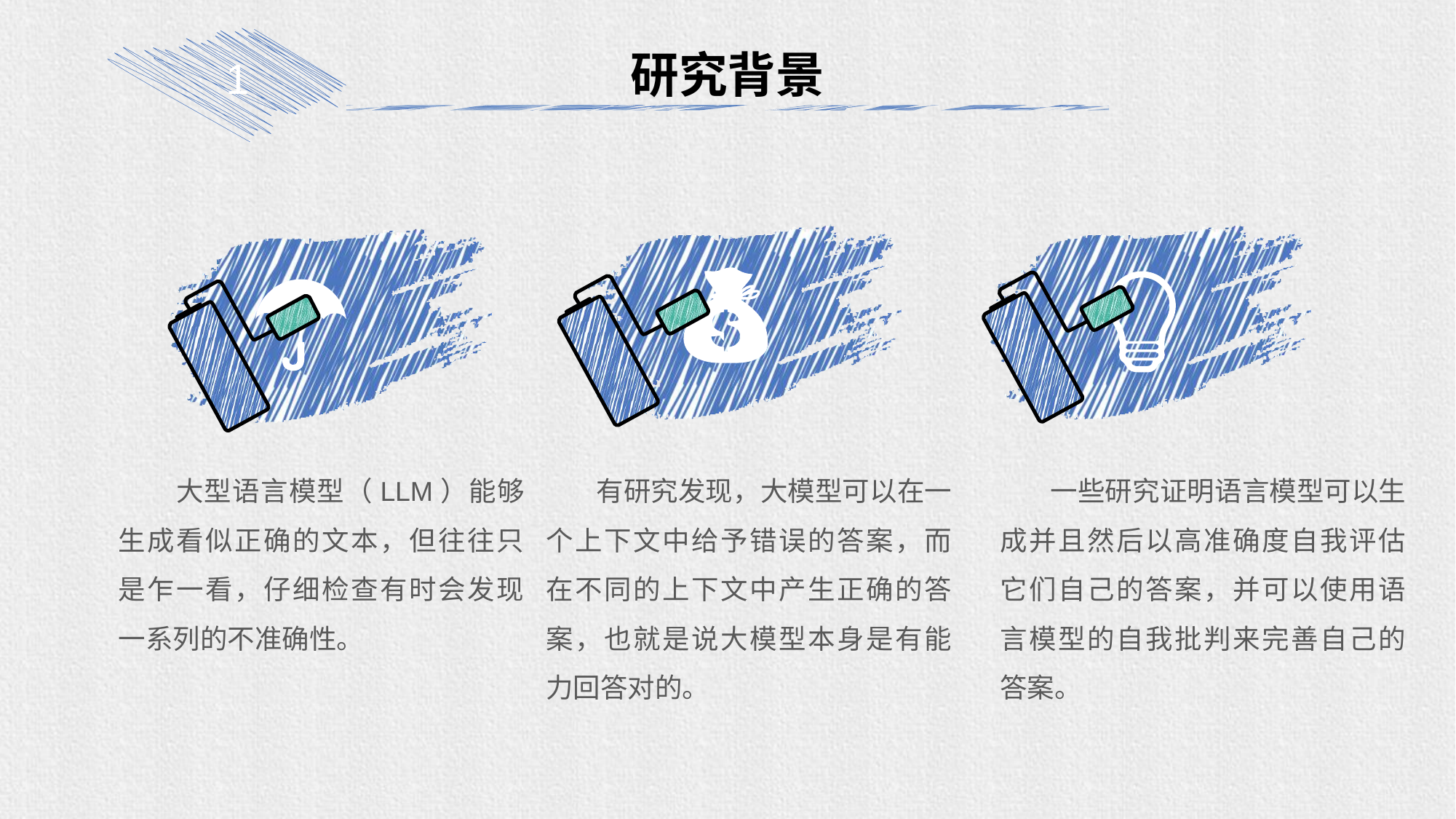

研究背景
1

       大型语言模型（LLM）能够生成看似正确的文本，但往往只是乍一看，仔细检查有时会发现一系列的不准确性。
       有研究发现，大模型可以在一个上下文中给予错误的答案，而在不同的上下文中产生正确的答案，也就是说大模型本身是有能力回答对的。
       一些研究证明语言模型可以生成并且然后以高准确度自我评估它们自己的答案，并可以使用语言模型的自我批判来完善自己的答案。